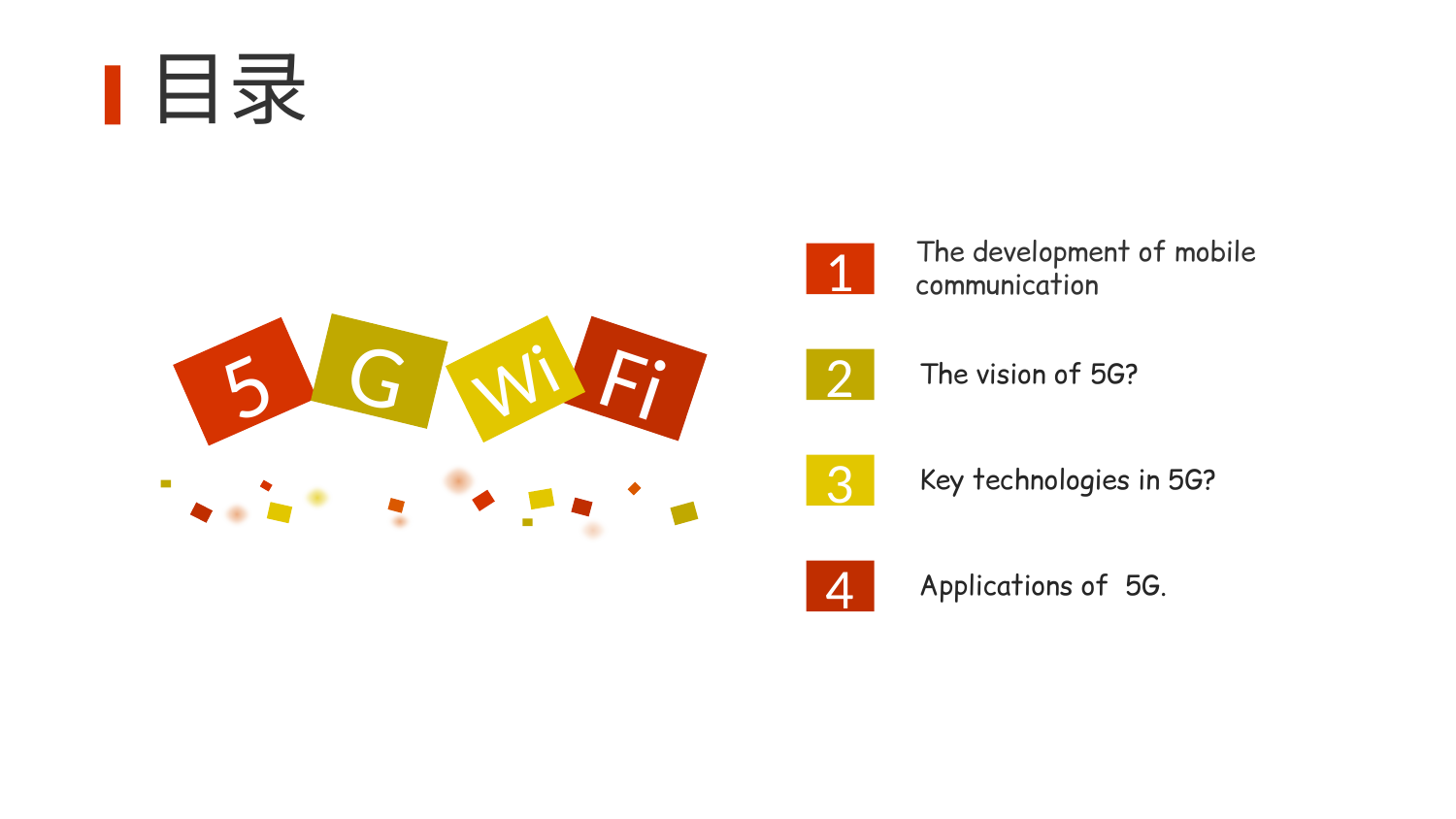

目录

The development of mobile
communication
1
G
Fi
Wi
5
2
The vision of 5G?
Key technologies in 5G?
3

4
Applications of  5G.